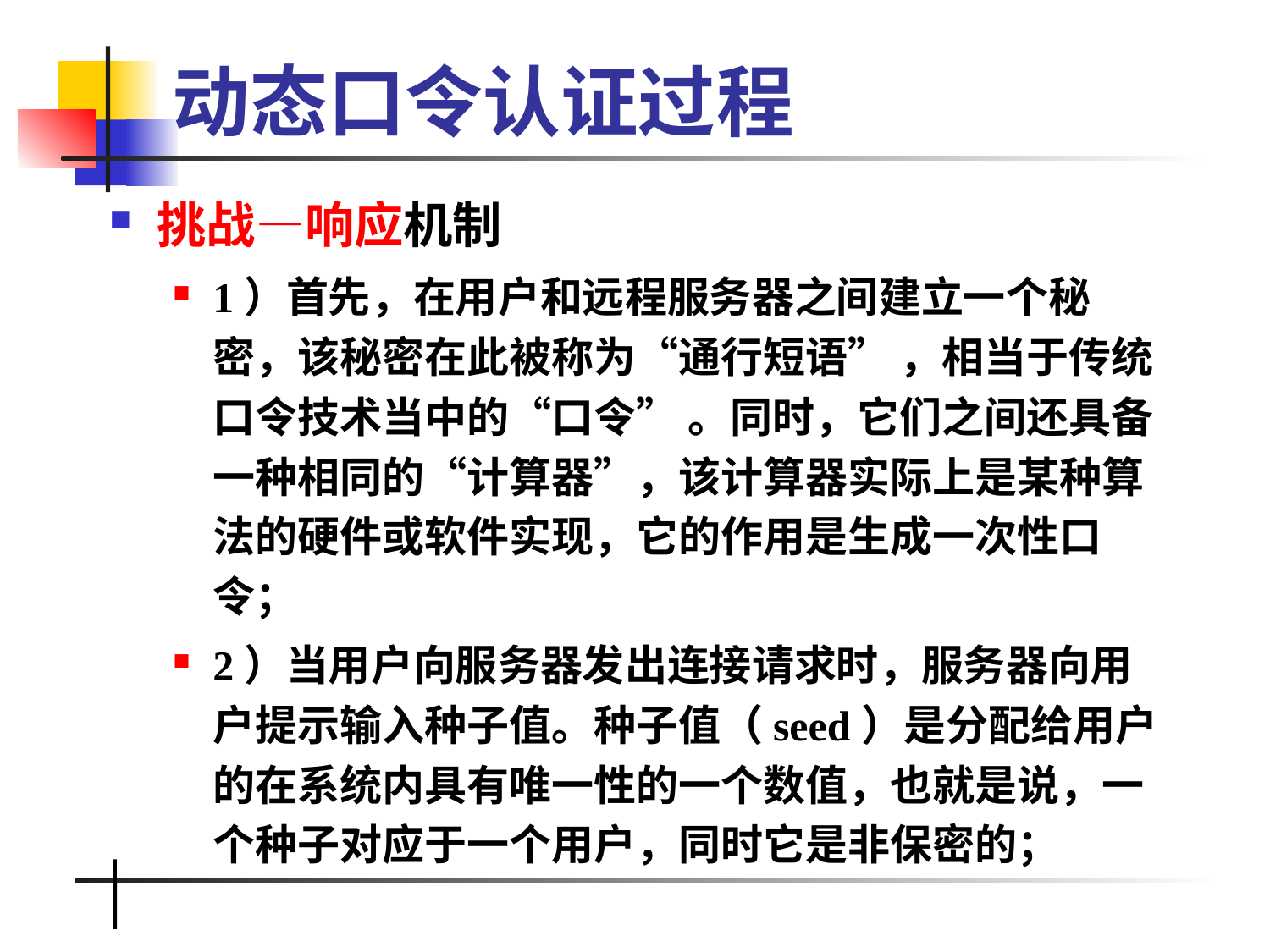

# 动态口令认证过程
挑战—响应机制
1）首先，在用户和远程服务器之间建立一个秘密，该秘密在此被称为“通行短语” ，相当于传统口令技术当中的“口令” 。同时，它们之间还具备一种相同的“计算器”，该计算器实际上是某种算法的硬件或软件实现，它的作用是生成一次性口令；
2）当用户向服务器发出连接请求时，服务器向用户提示输入种子值。种子值（seed）是分配给用户的在系统内具有唯一性的一个数值，也就是说，一个种子对应于一个用户，同时它是非保密的；